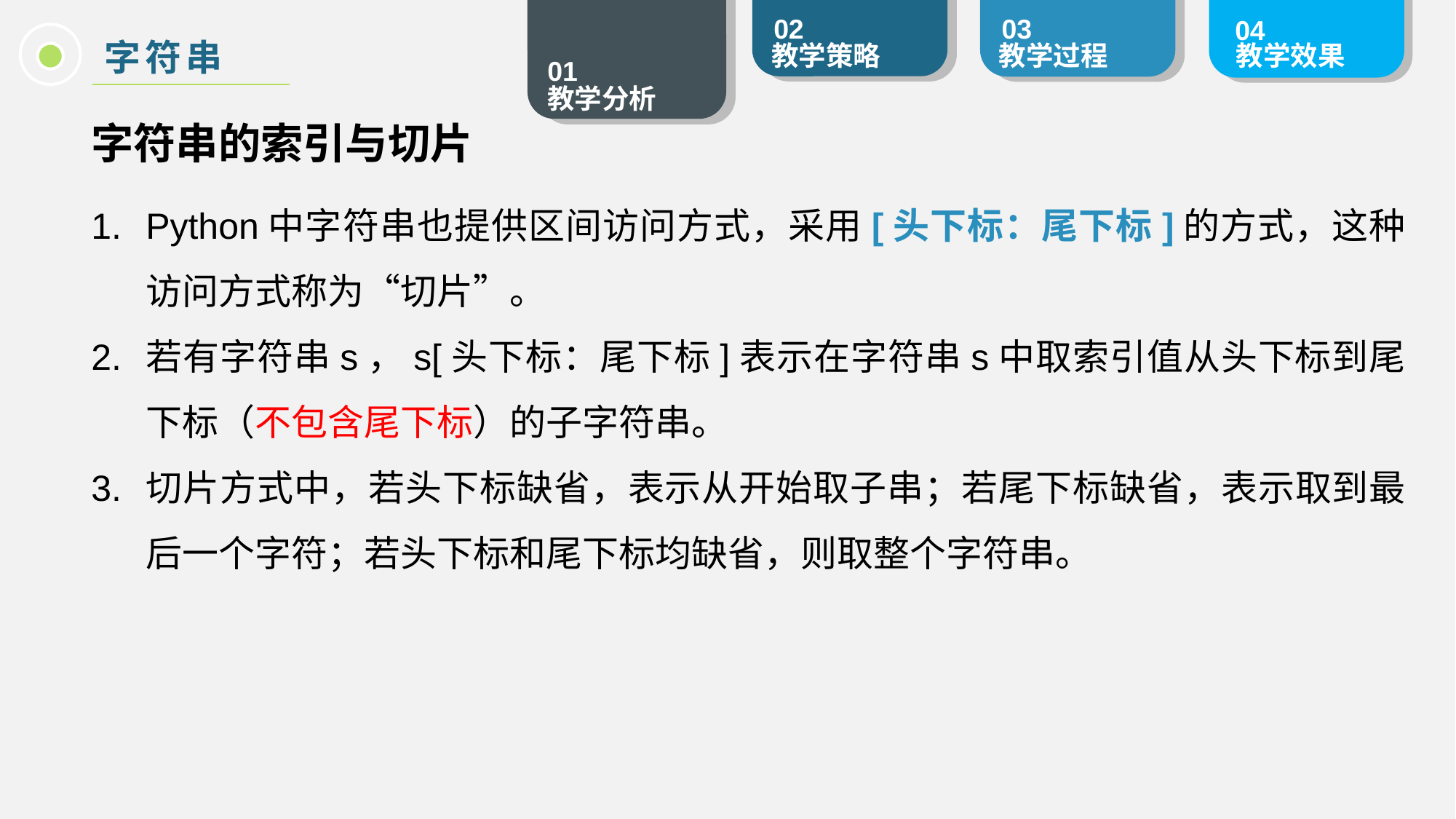

字符串
字符串的索引与切片
Python中字符串也提供区间访问方式，采用[头下标：尾下标]的方式，这种访问方式称为“切片”。
若有字符串s，s[头下标：尾下标]表示在字符串s中取索引值从头下标到尾下标（不包含尾下标）的子字符串。
切片方式中，若头下标缺省，表示从开始取子串；若尾下标缺省，表示取到最后一个字符；若头下标和尾下标均缺省，则取整个字符串。